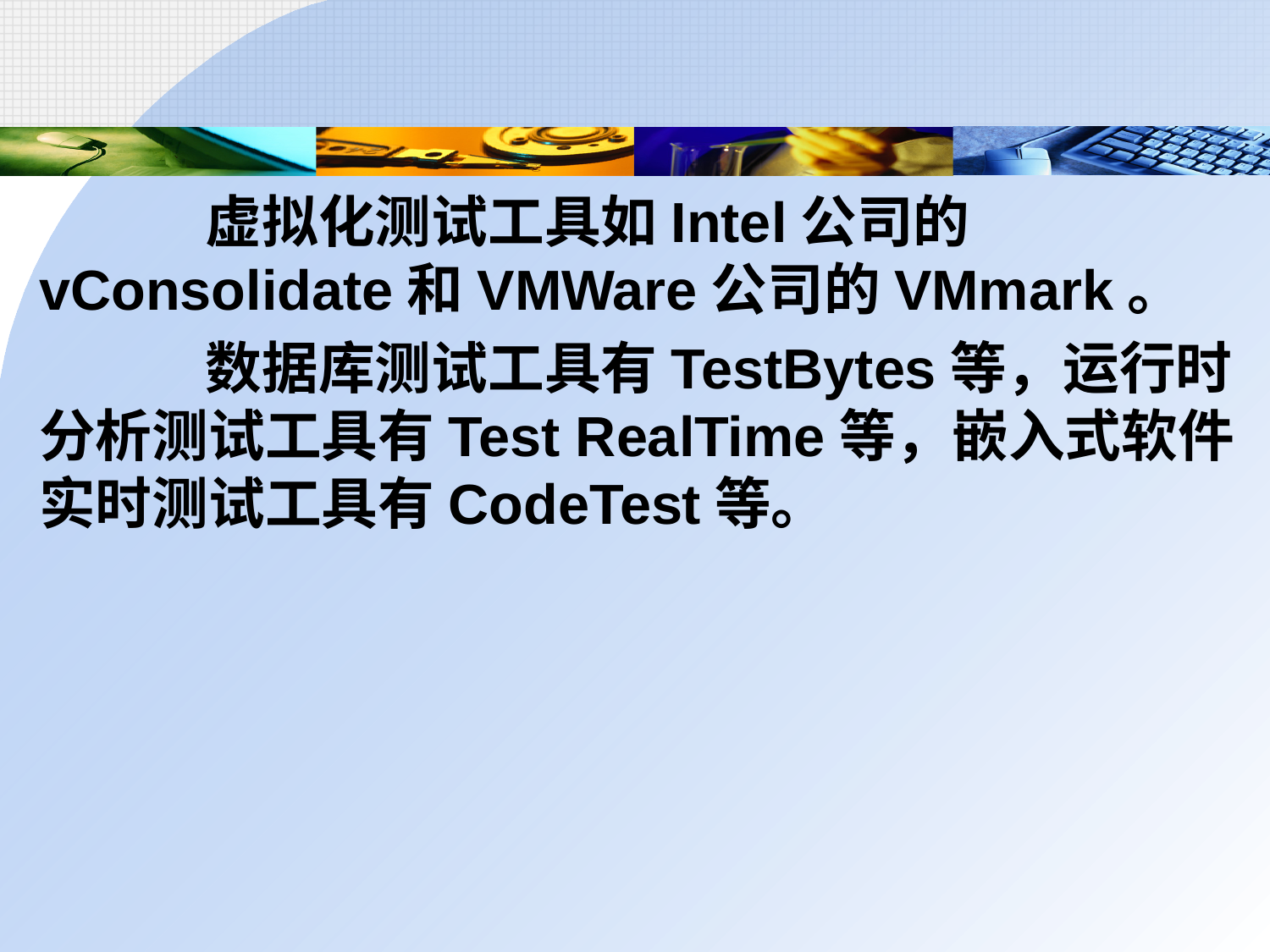

虚拟化测试工具如Intel公司的vConsolidate和VMWare公司的VMmark。
		  数据库测试工具有TestBytes等，运行时分析测试工具有Test RealTime等，嵌入式软件实时测试工具有CodeTest等。